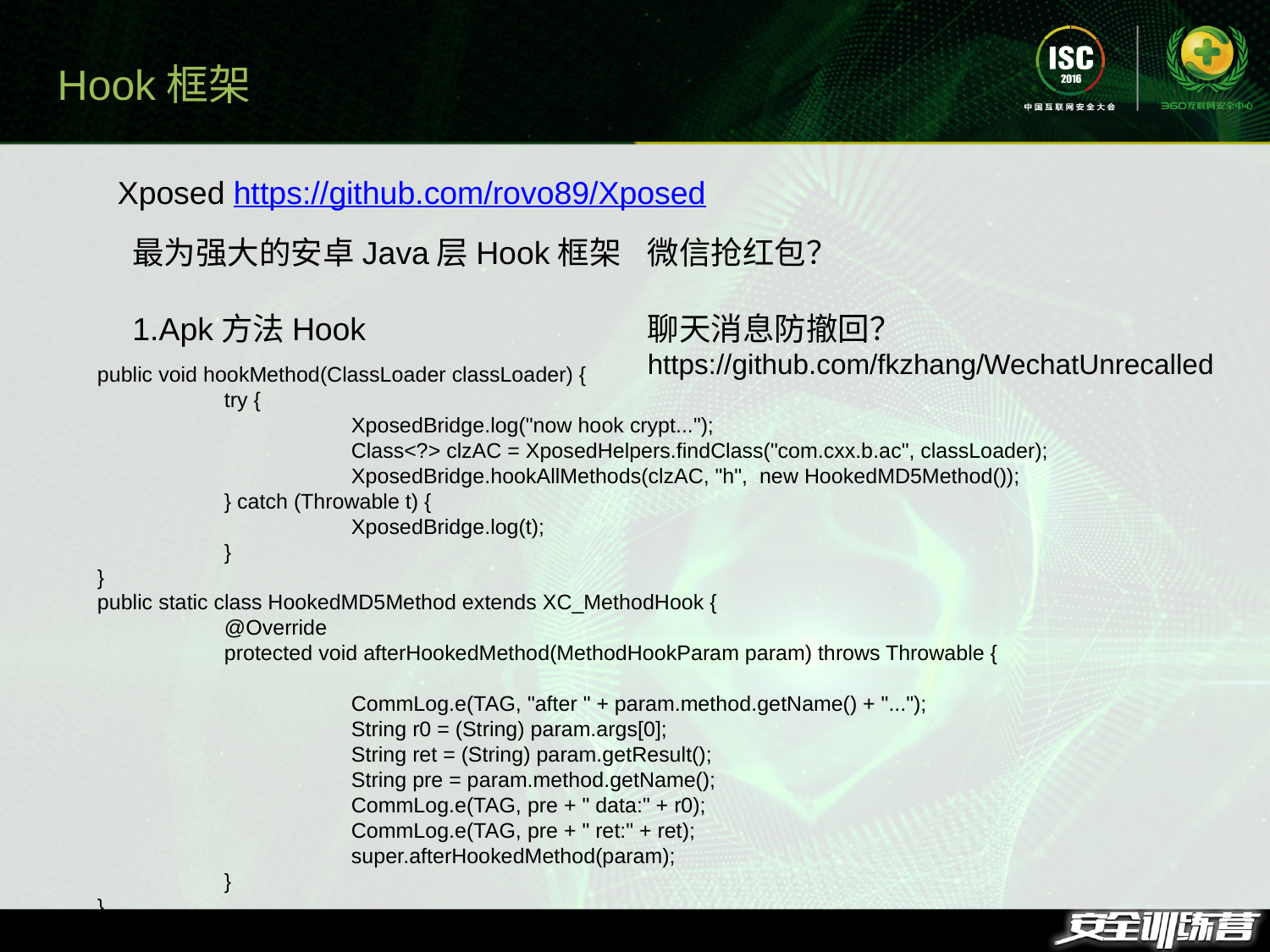

Hook框架
Xposed https://github.com/rovo89/Xposed

最为强大的安卓Java层Hook框架

1.Apk方法Hook
微信抢红包？

聊天消息防撤回？
https://github.com/fkzhang/WechatUnrecalled
public void hookMethod(ClassLoader classLoader) {
	try {
		XposedBridge.log("now hook crypt...");
		Class<?> clzAC = XposedHelpers.findClass("com.cxx.b.ac", classLoader);
		XposedBridge.hookAllMethods(clzAC, "h",  new HookedMD5Method());
	} catch (Throwable t) {
		XposedBridge.log(t);
	}
}
public static class HookedMD5Method extends XC_MethodHook {
	@Override
	protected void afterHookedMethod(MethodHookParam param) throws Throwable {
		CommLog.e(TAG, "after " + param.method.getName() + "...");
		String r0 = (String) param.args[0];
		String ret = (String) param.getResult();
		String pre = param.method.getName();
		CommLog.e(TAG, pre + " data:" + r0);
		CommLog.e(TAG, pre + " ret:" + ret);
		super.afterHookedMethod(param);
	}
}